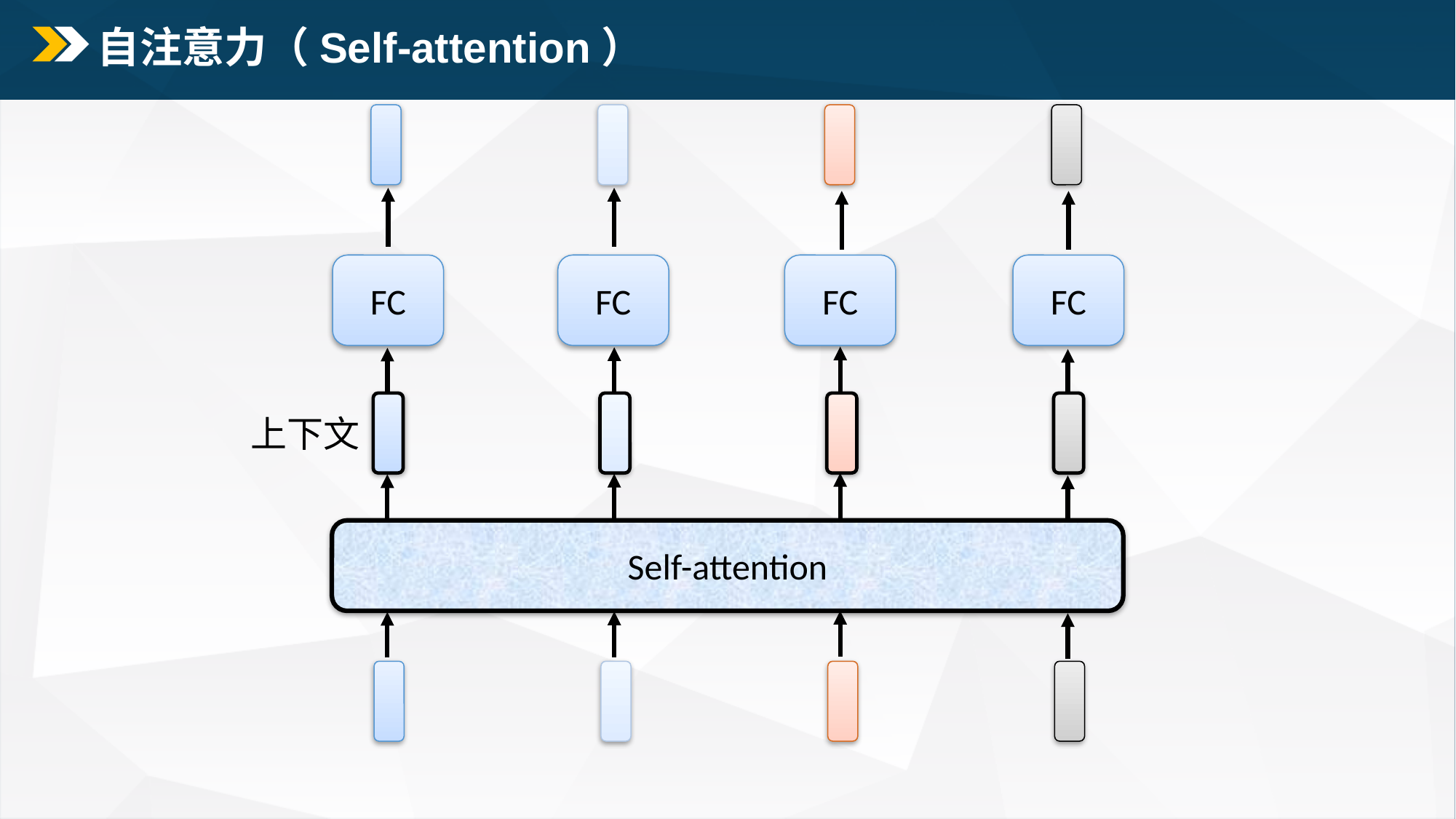

128
# 自注意力（Self-attention）

FC
FC
FC
FC

上下文
Self-attention